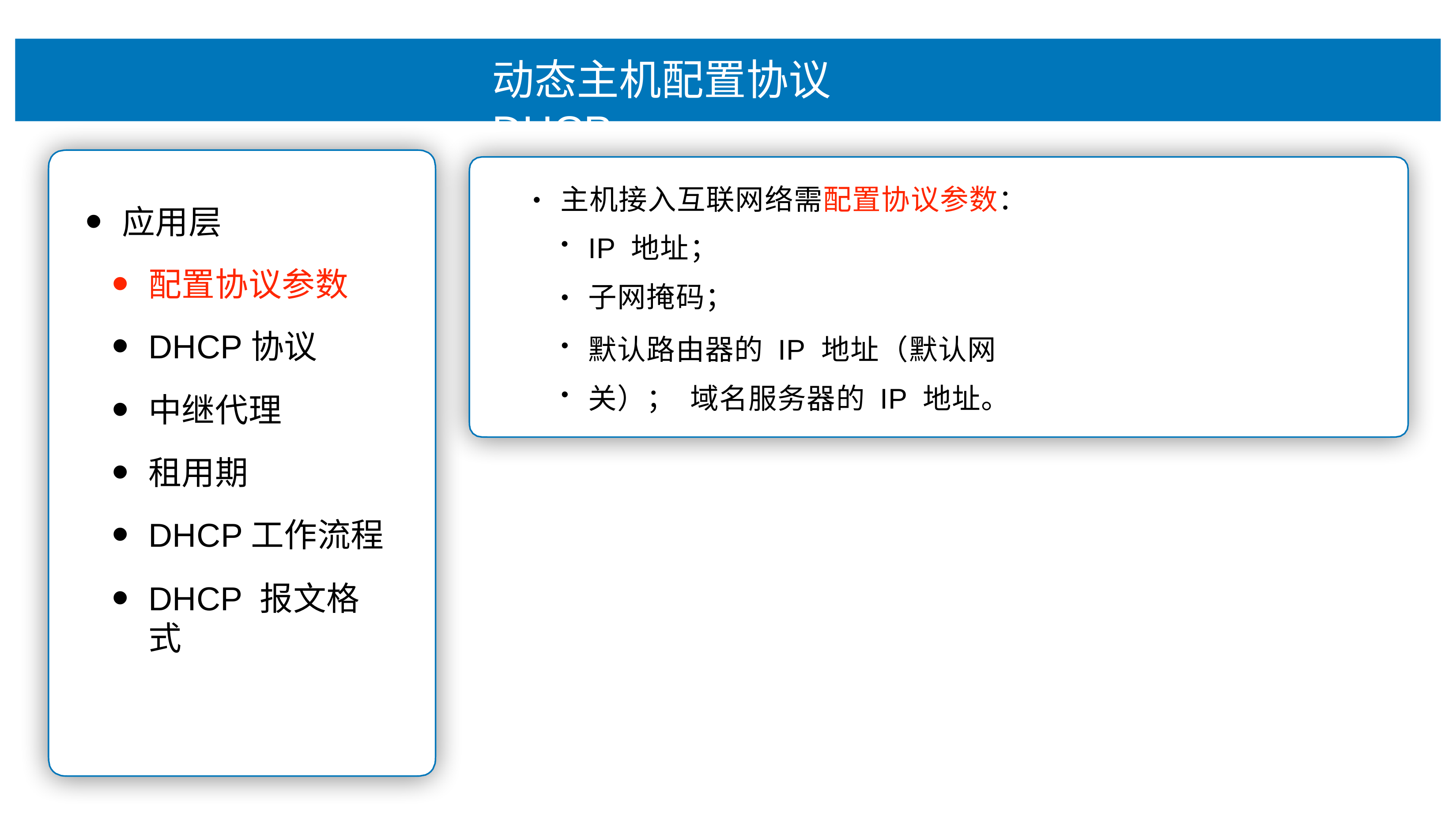

# 动态主机配置协议 DHCP

主机接⼊互联⽹络需配置协议参数：
•
应⽤层
配置协议参数
DHCP协议
中继代理
租⽤期
DHCP⼯作流程
DHCP 报⽂格式
IP 地址；
⼦⽹掩码；
默认路由器的 IP 地址（默认⽹关）；  域名服务器的 IP 地址。
•
•
•